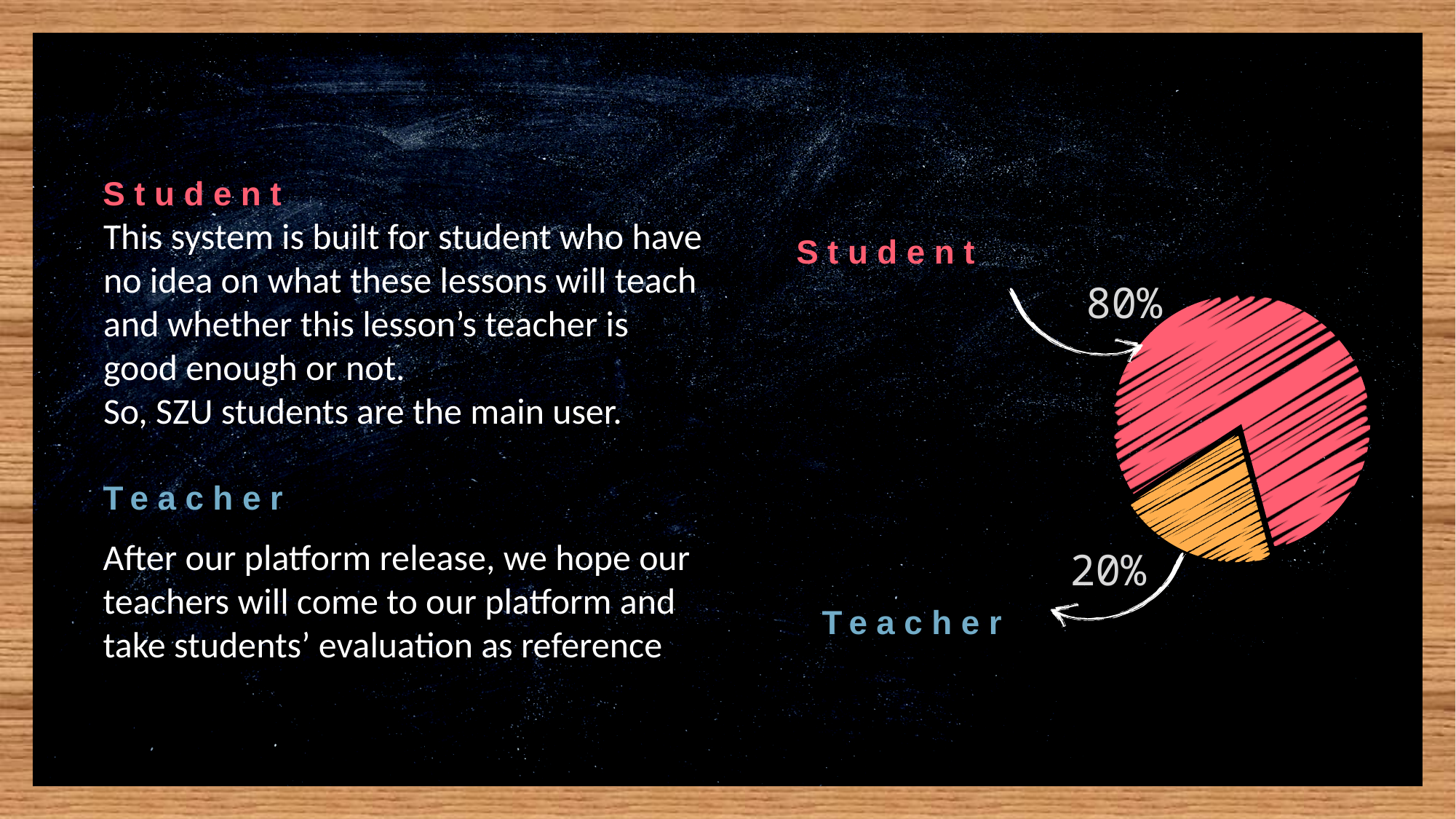

02
User
Student
This system is built for student who have no idea on what these lessons will teach and whether this lesson’s teacher is good enough or not.
So, SZU students are the main user.
Student
80%

### Chart

| Category | 占比 |
|---|---|
| 学生 | 0.8 |
| 老师 | 0.2 |
Teacher
After our platform release, we hope our teachers will come to our platform and take students’ evaluation as reference
20%

Teacher